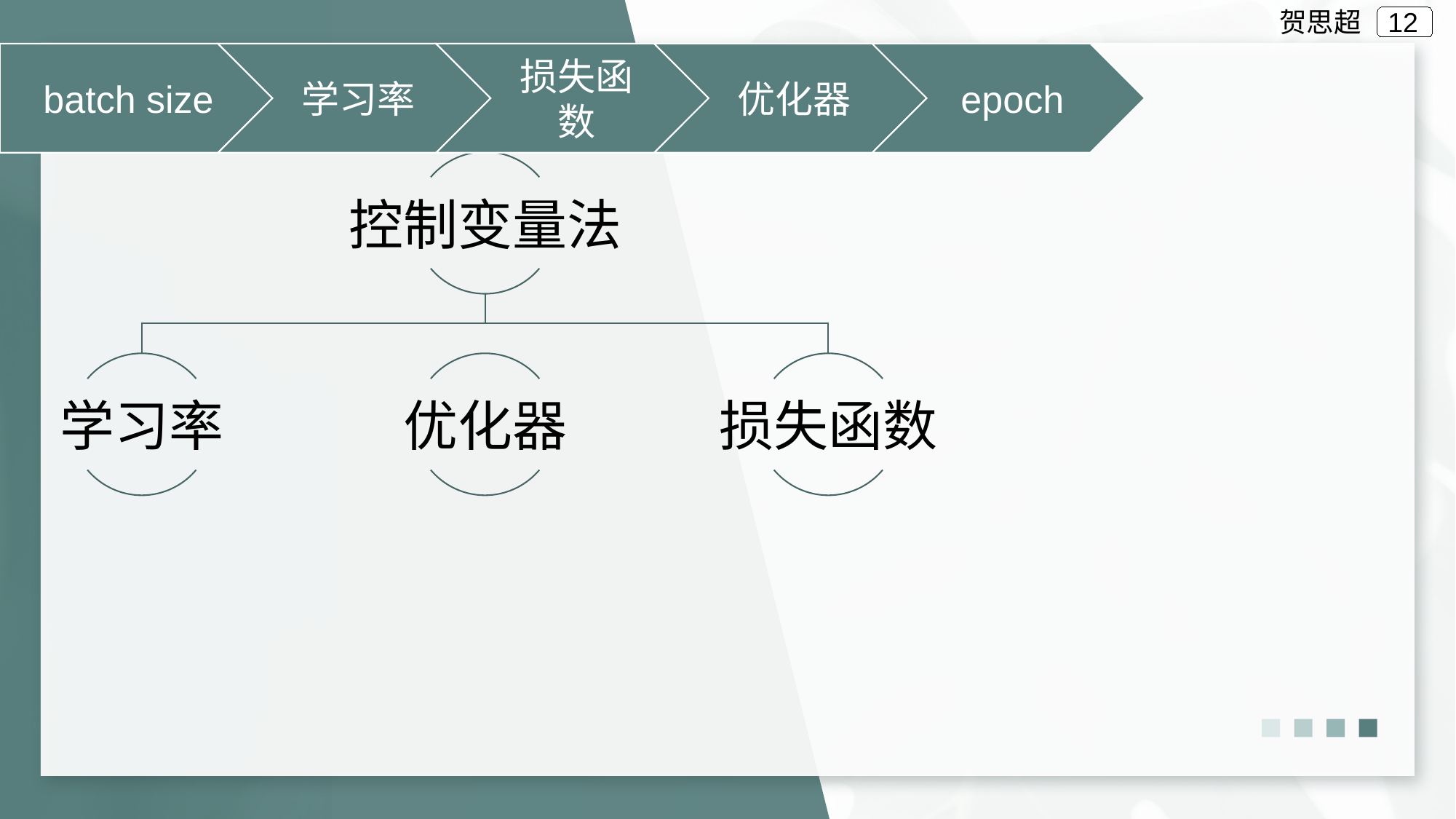

贺思超
控制变量法
学习率
优化器
损失函数
# 超参确定
batch size
学习率
损失函数
优化器
epoch